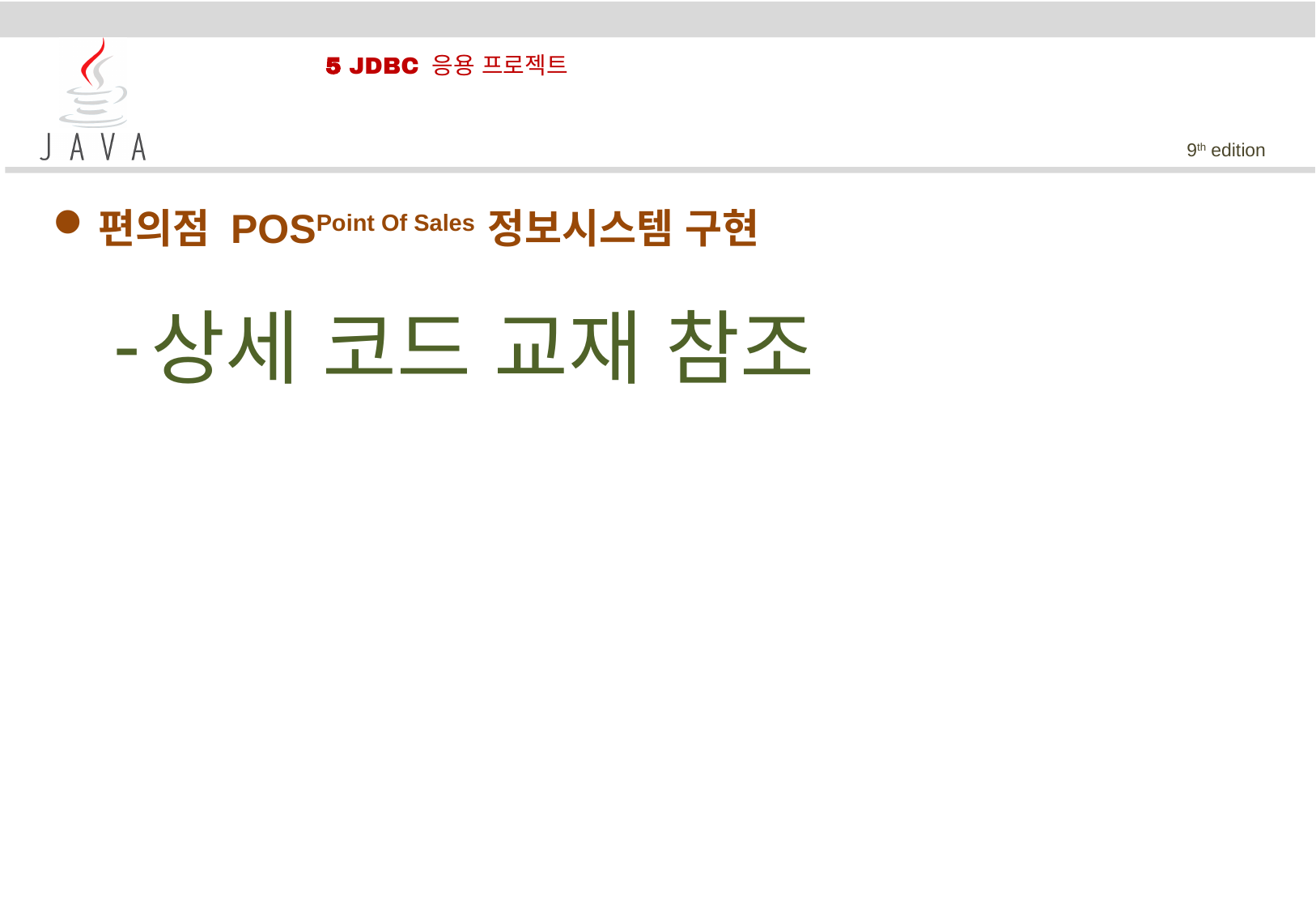

# 5 JDBC 응용 프로젝트

편의점 POSPoint Of Sales 정보시스템 구현
상세 코드 교재 참조